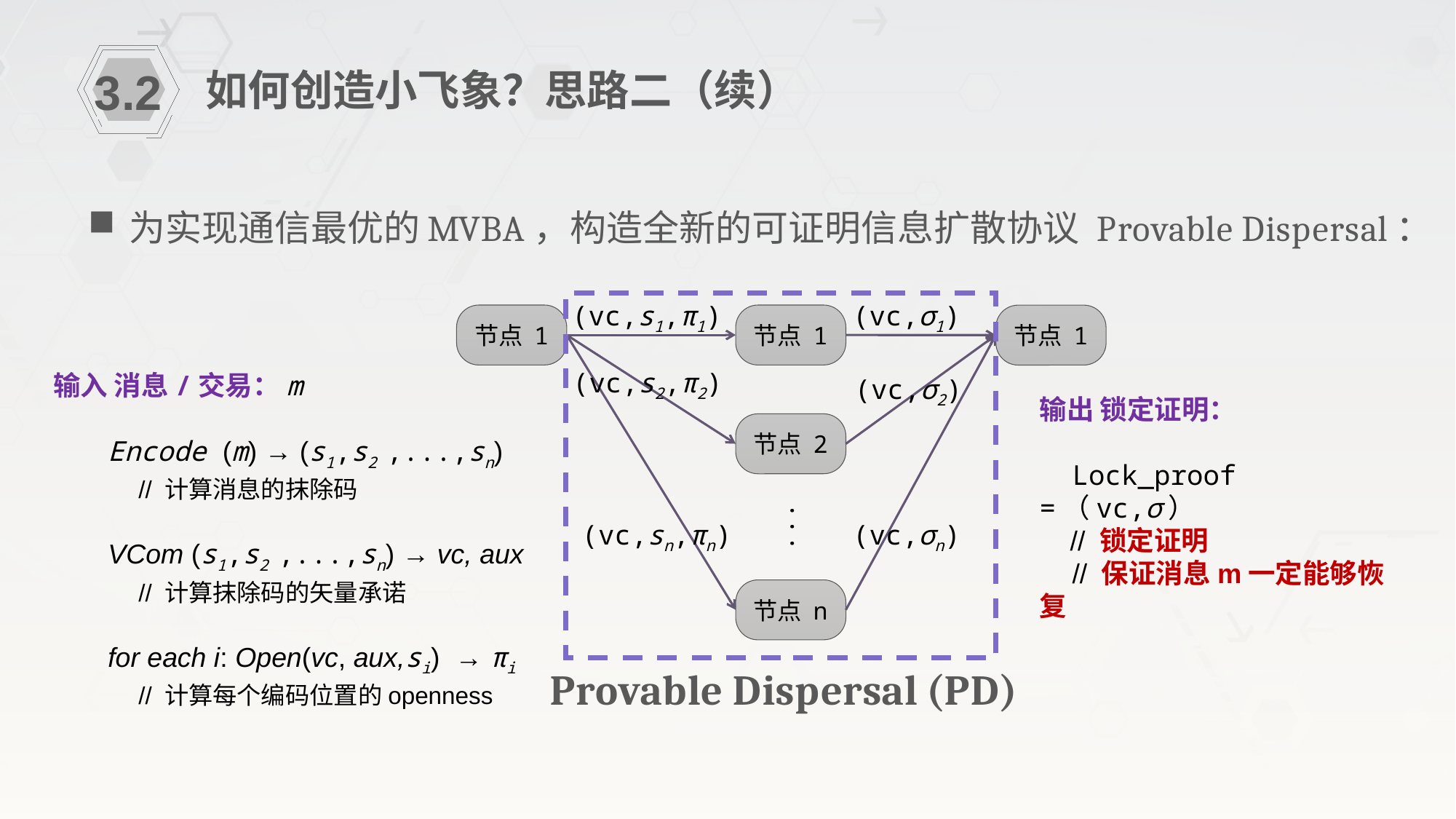

如何创造小飞象？思路二（续）
3.2
为实现通信最优的MVBA，构造全新的可证明信息扩散协议 Provable Dispersal：

(vc,s1,π1)
(vc,σ1)
节点 1
节点 1
节点 1
(vc,s2,π2)
输入 消息/交易：m

Encode (m) → (s1,s2 ,...,sn)
    // 计算消息的抹除码

VCom (s1,s2 ,...,sn) → vc, aux
    // 计算抹除码的矢量承诺

for each i: Open(vc, aux,si)  → πi
    // 计算每个编码位置的openness
(vc,σ2)
输出 锁定证明：

  Lock_proof =（vc,σ）
    // 锁定证明
  // 保证消息m一定能够恢复
节点 2
...
(vc,sn,πn)
(vc,σn)
节点 n
Provable Dispersal (PD)